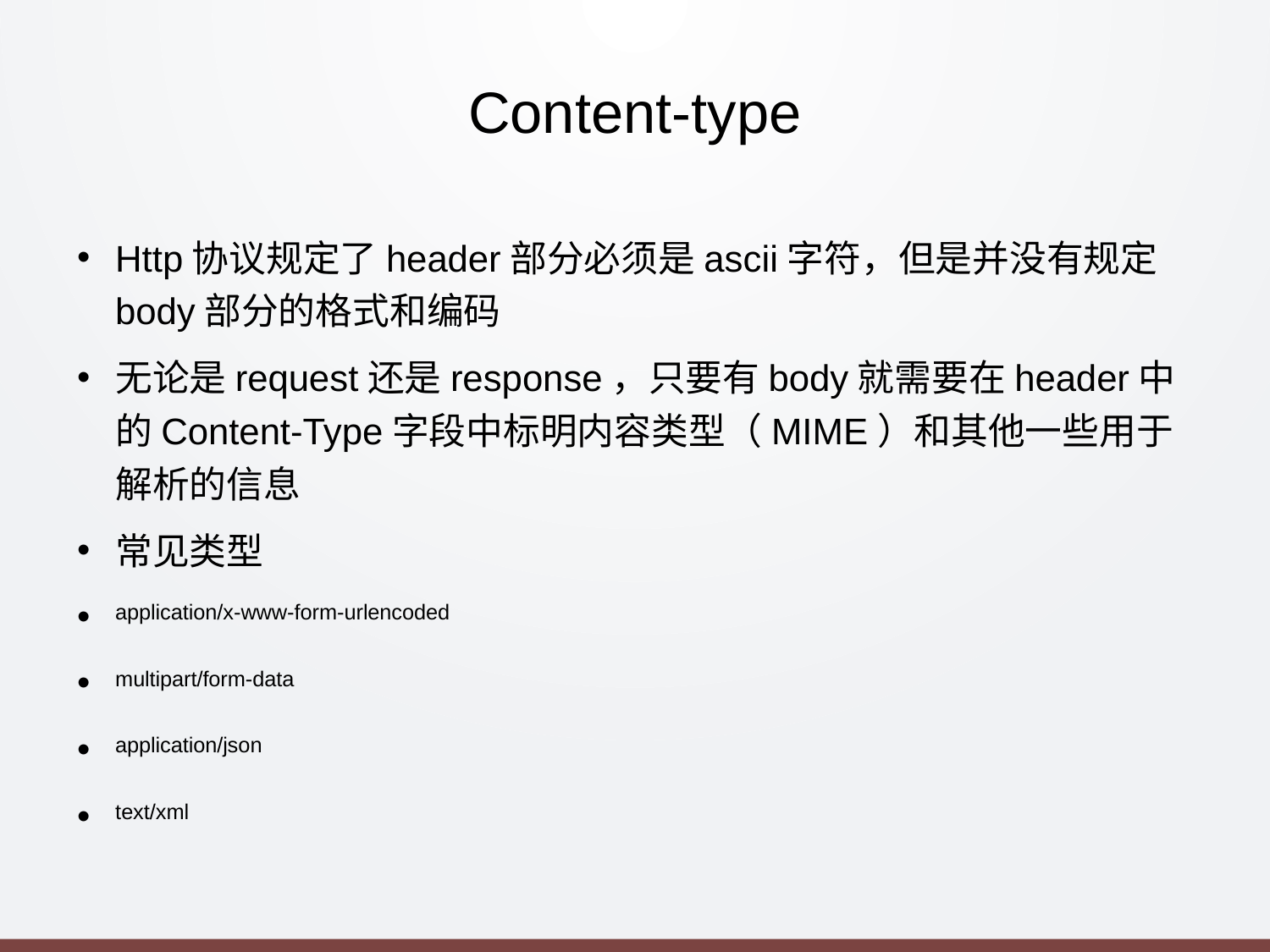

# Content-type
Http协议规定了header部分必须是ascii字符，但是并没有规定body部分的格式和编码
⽆论是request还是response，只要有body就需要在header中的Content-Type字段中标明内容类型（MIME）和其他⼀些⽤于解析的信息
常⻅类型
application/x-www-form-urlencoded
multipart/form-data
application/json
text/xml